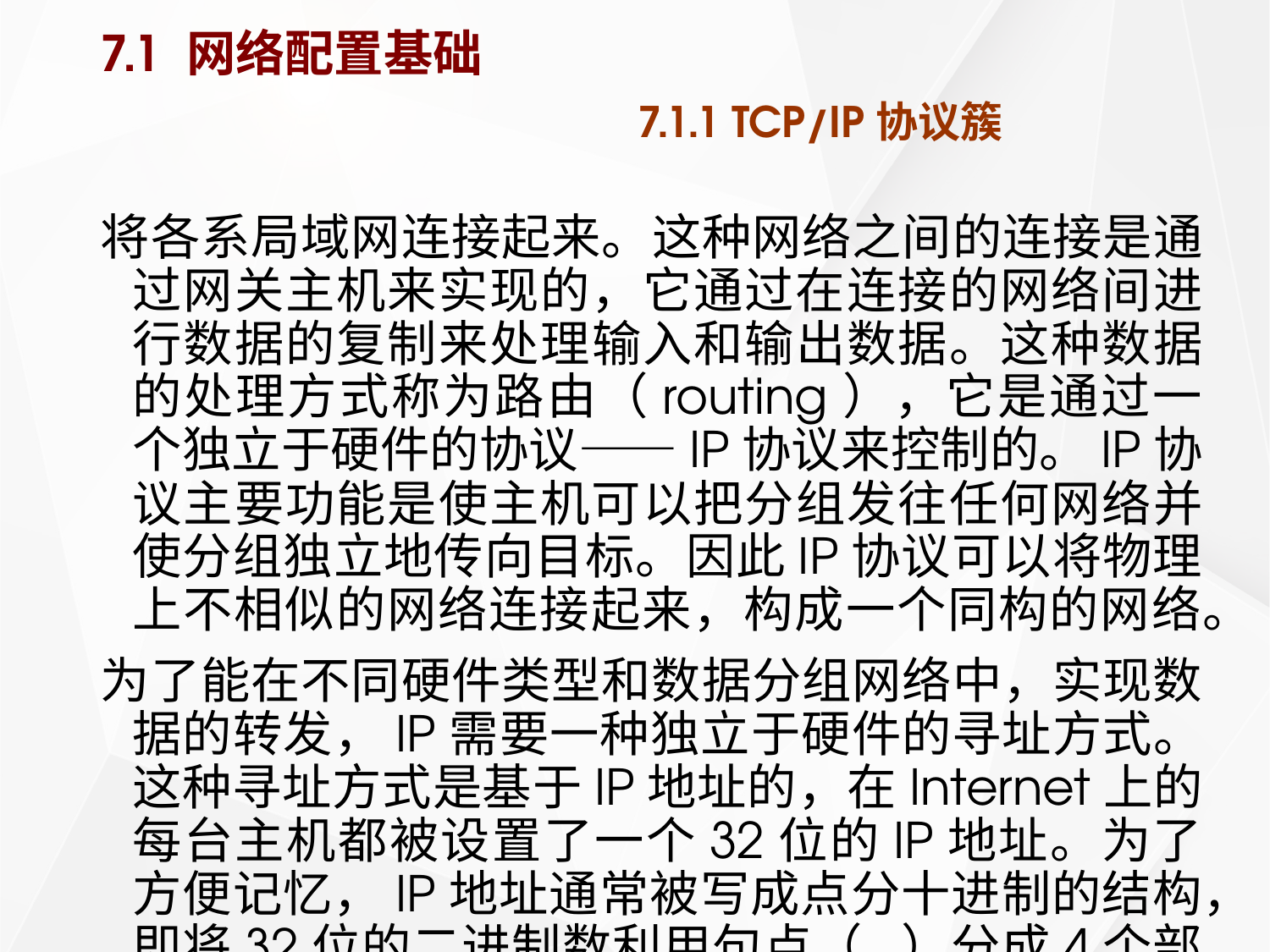

# 7.1 网络配置基础 7.1.1 TCP/IP协议簇
将各系局域网连接起来。这种网络之间的连接是通过网关主机来实现的，它通过在连接的网络间进行数据的复制来处理输入和输出数据。这种数据的处理方式称为路由（routing），它是通过一个独立于硬件的协议——IP协议来控制的。IP协议主要功能是使主机可以把分组发往任何网络并使分组独立地传向目标。因此IP协议可以将物理上不相似的网络连接起来，构成一个同构的网络。
为了能在不同硬件类型和数据分组网络中，实现数据的转发，IP需要一种独立于硬件的寻址方式。这种寻址方式是基于IP地址的，在Internet上的每台主机都被设置了一个32位的IP地址。为了方便记忆，IP地址通常被写成点分十进制的结构，即将32位的二进制数利用句点（.）分成4个部分，然后每个部分转换成一个十进制数，例如：192.168.0.45。